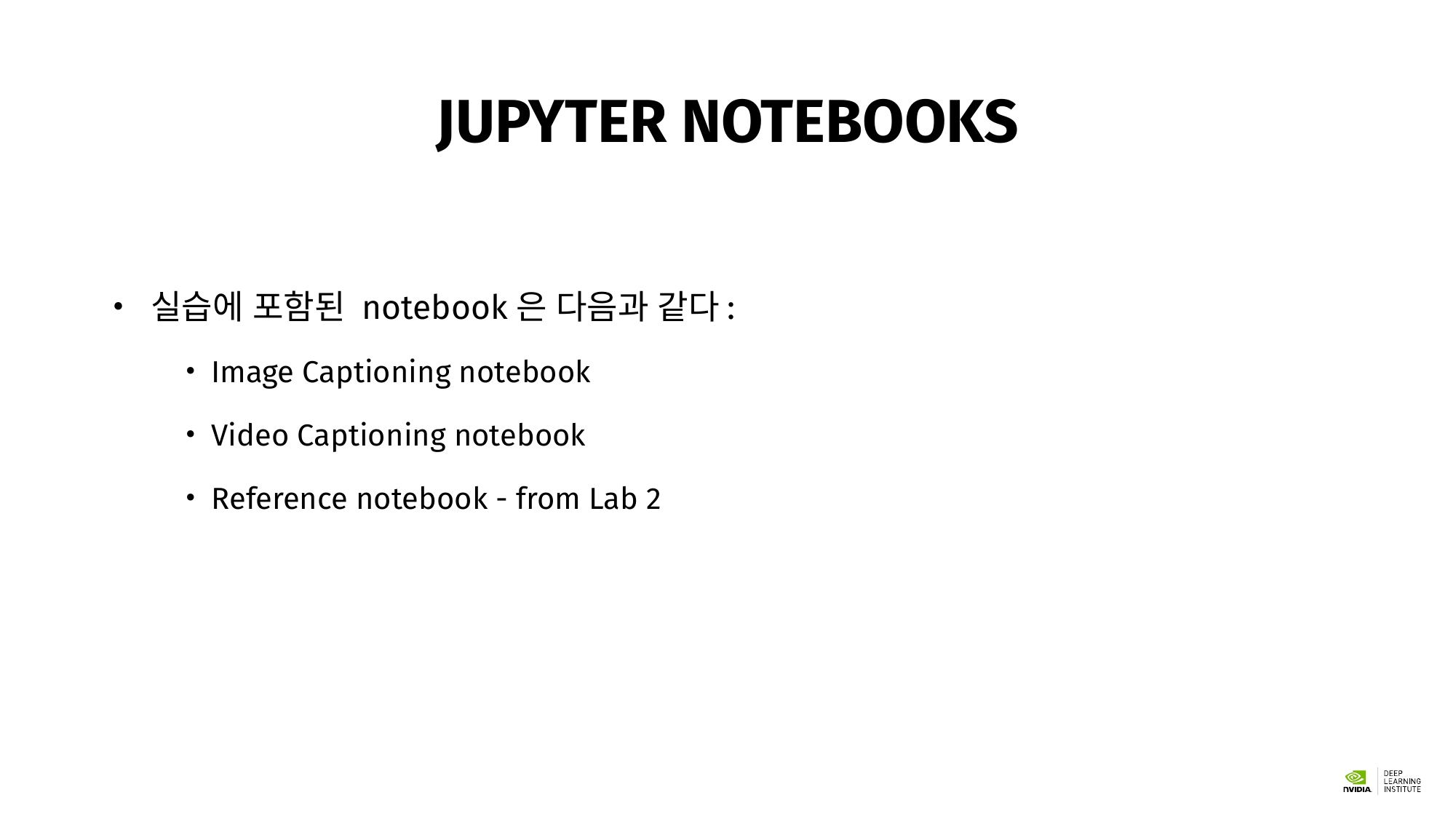

# JUPYTER NOTEBOOKS
  실습에 포함된 notebook은 다음과 같다:
  Image Captioning notebook
  Video Captioning notebook
  Reference notebook - from Lab 2